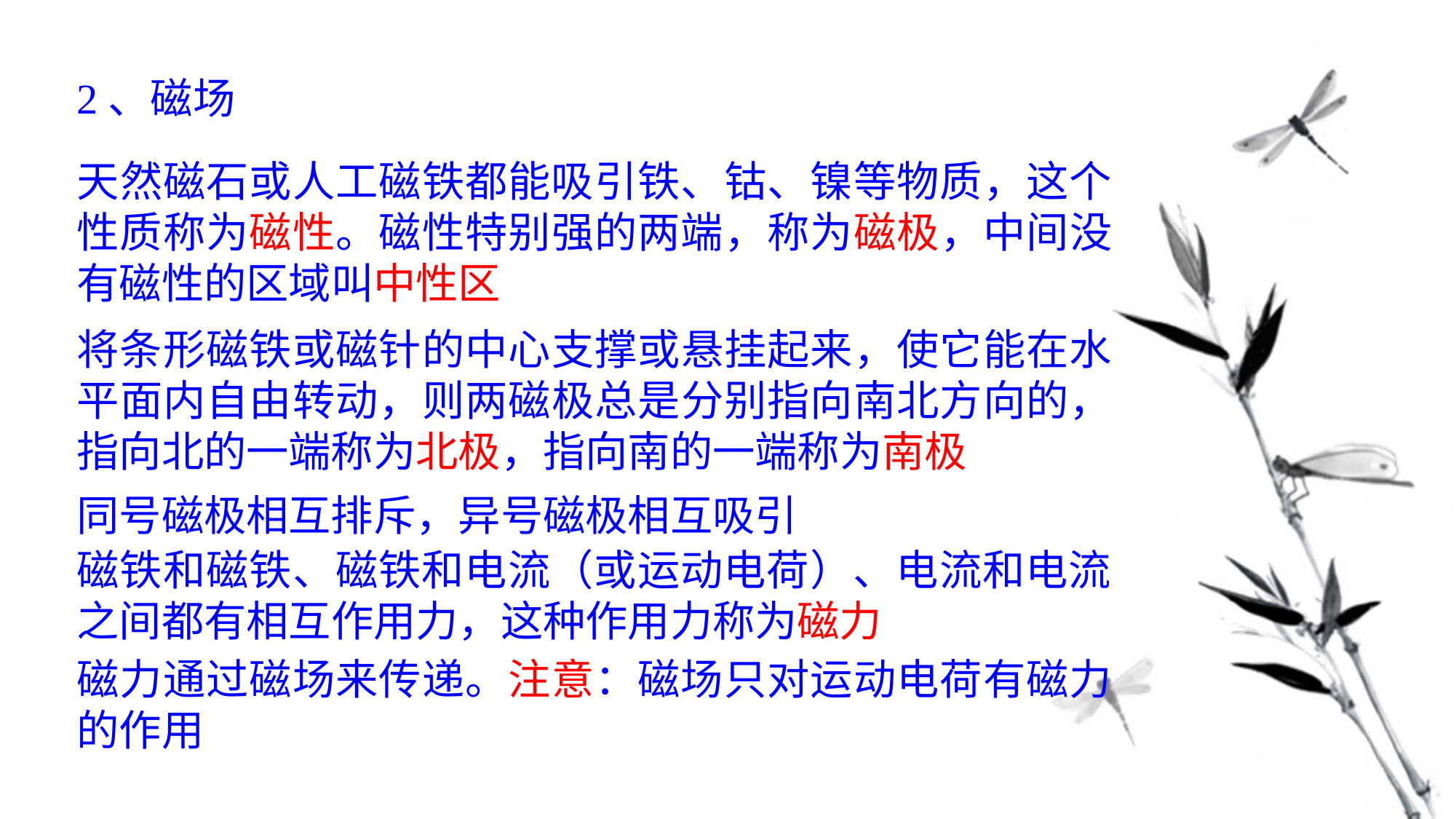

2、磁场
天然磁石或人工磁铁都能吸引铁、钴、镍等物质，这个性质称为磁性。磁性特别强的两端，称为磁极，中间没有磁性的区域叫中性区
将条形磁铁或磁针的中心支撑或悬挂起来，使它能在水平面内自由转动，则两磁极总是分别指向南北方向的，指向北的一端称为北极，指向南的一端称为南极
同号磁极相互排斥，异号磁极相互吸引
磁铁和磁铁、磁铁和电流（或运动电荷）、电流和电流之间都有相互作用力，这种作用力称为磁力
磁力通过磁场来传递。注意：磁场只对运动电荷有磁力的作用